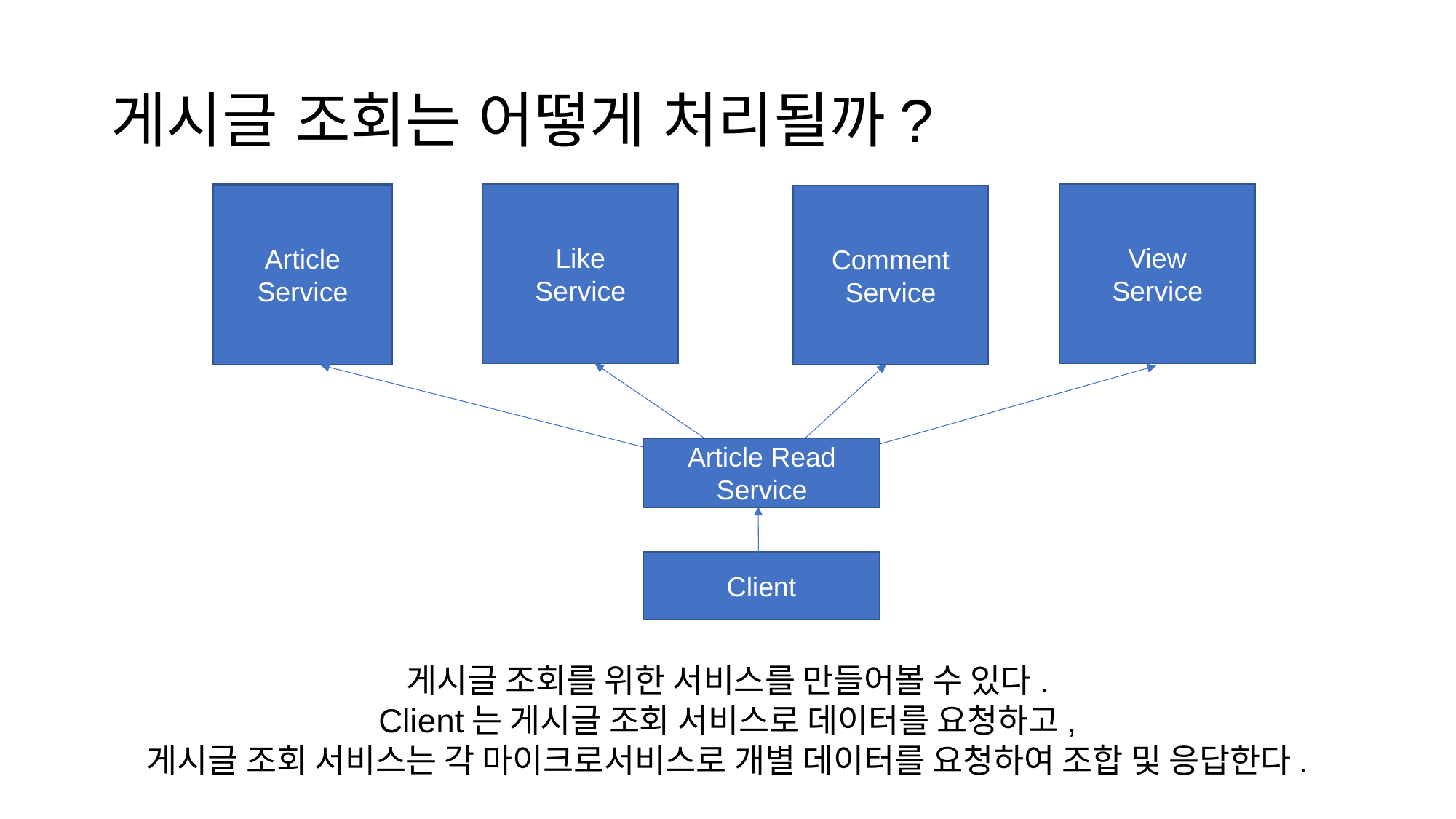

# 게시글 조회는 어떻게 처리될까?
Like
Service
View
Service
Article
Service
Comment
Service
Article Read Service
Client
게시글 조회를 위한 서비스를 만들어볼 수 있다.
Client는 게시글 조회 서비스로 데이터를 요청하고,
게시글 조회 서비스는 각 마이크로서비스로 개별 데이터를 요청하여 조합 및 응답한다.